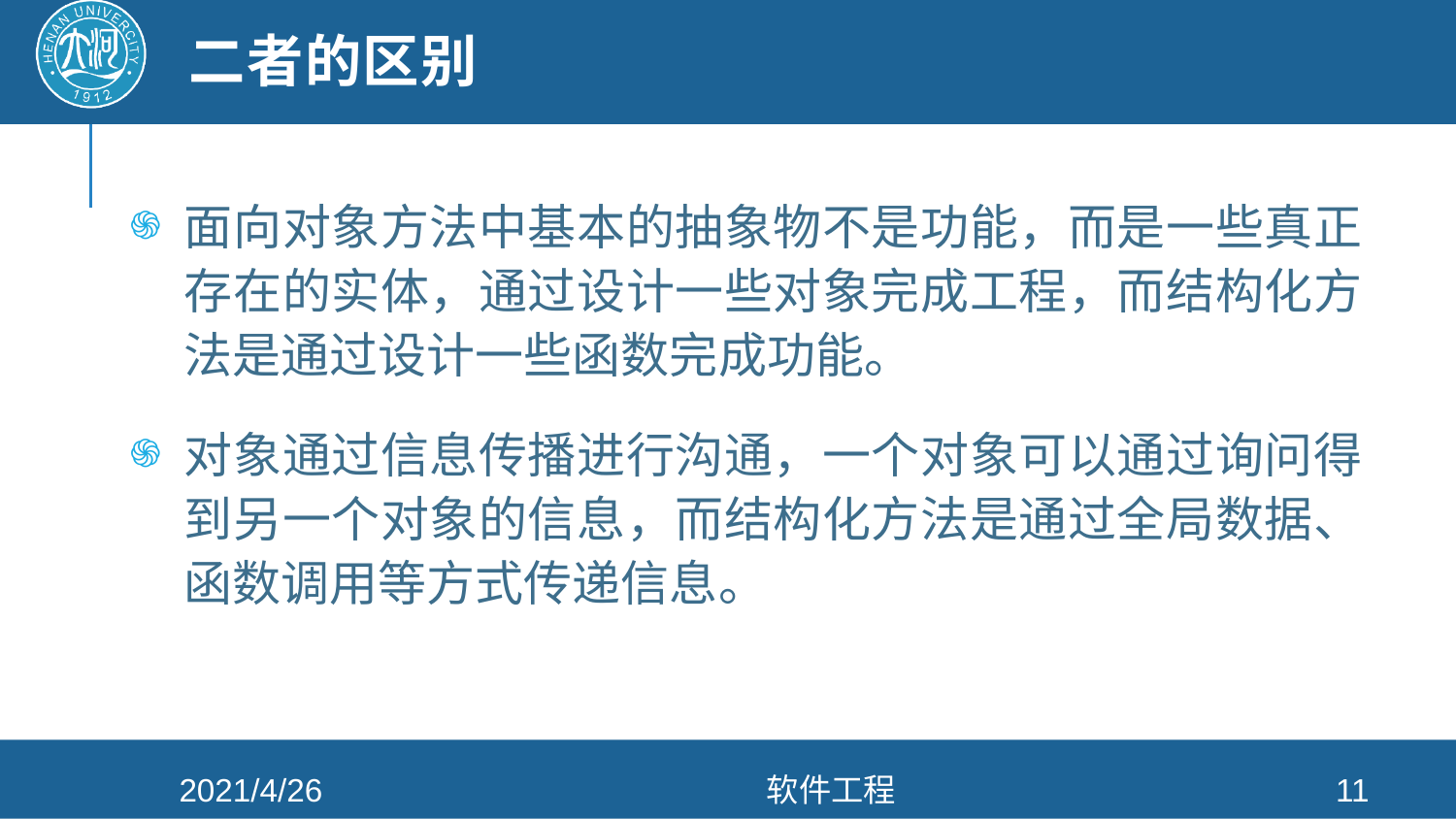

# 二者的区别
面向对象方法中基本的抽象物不是功能，而是一些真正存在的实体，通过设计一些对象完成工程，而结构化方法是通过设计一些函数完成功能。
对象通过信息传播进行沟通，一个对象可以通过询问得到另一个对象的信息，而结构化方法是通过全局数据、函数调用等方式传递信息。
2021/4/26
软件工程
11